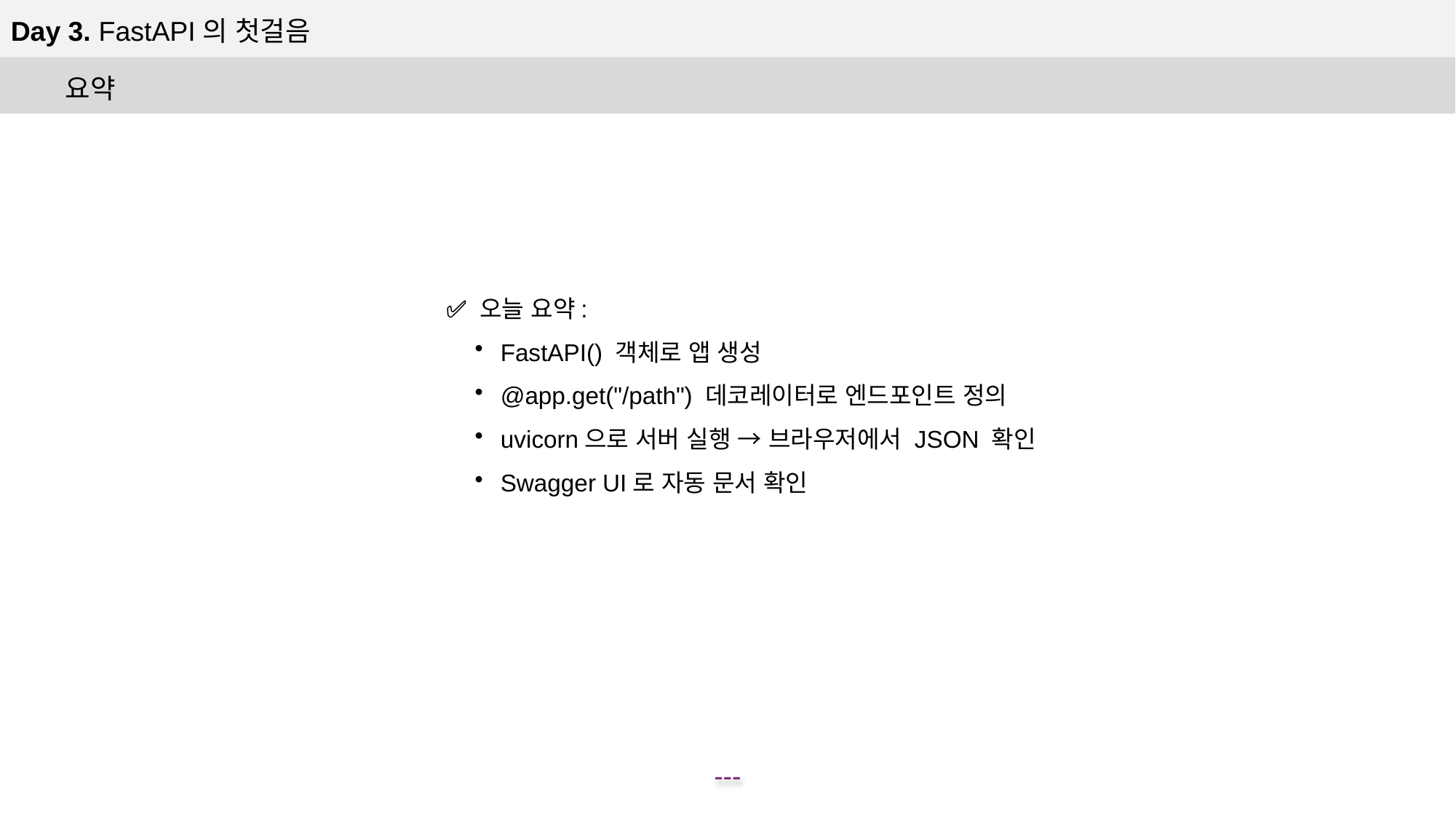

Day 3. FastAPI의 첫걸음
요약
✅ 오늘 요약:
FastAPI() 객체로 앱 생성
@app.get("/path") 데코레이터로 엔드포인트 정의
uvicorn으로 서버 실행 → 브라우저에서 JSON 확인
Swagger UI로 자동 문서 확인

---